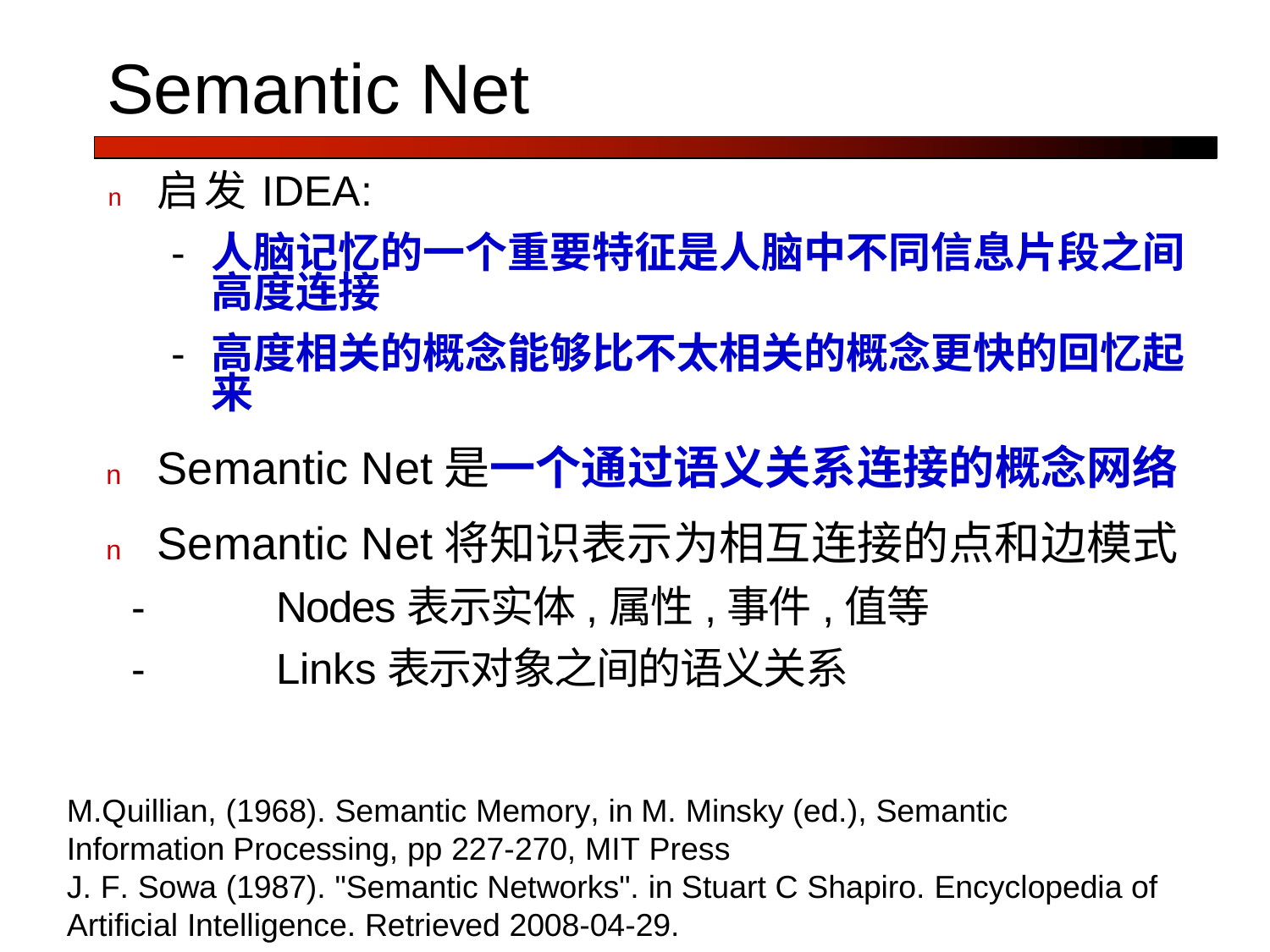

# Semantic Net

n	启发IDEA:

-	人脑记忆的一个重要特征是人脑中不同信息片段之间 高度连接

-	高度相关的概念能够比不太相关的概念更快的回忆起 来

n	Semantic Net是一个通过语义关系连接的概念网络

n	Semantic Net将知识表示为相互连接的点和边模式

-	Nodes表示实体,属性,事件,值等

-	Links表示对象之间的语义关系
M.Quillian, (1968). Semantic Memory, in M. Minsky (ed.), Semantic Information Processing, pp 227-270, MIT Press
J. F. Sowa (1987). "Semantic Networks". in Stuart C Shapiro. Encyclopedia of Artificial Intelligence. Retrieved 2008-04-29.